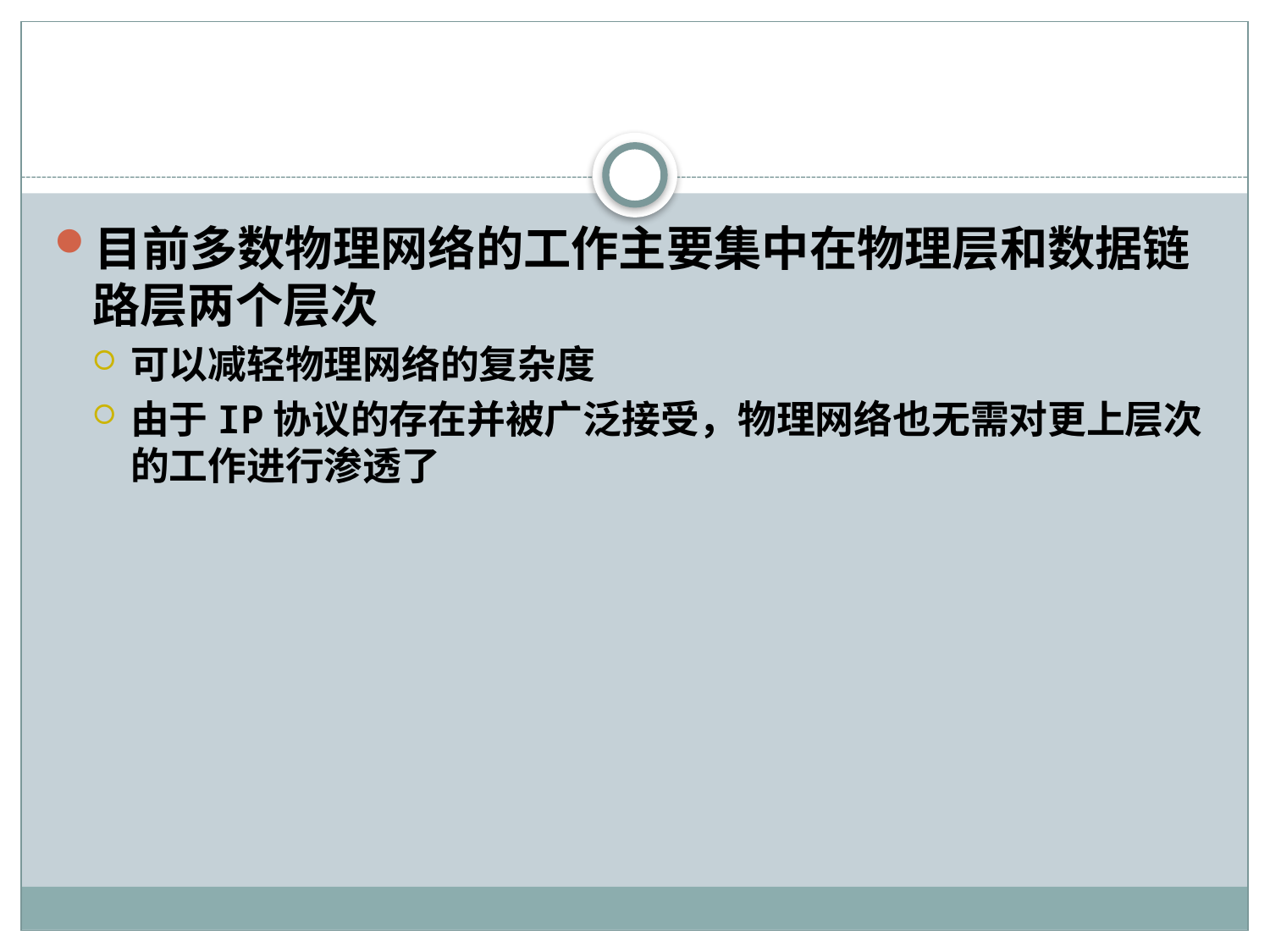

#
目前多数物理网络的工作主要集中在物理层和数据链路层两个层次
可以减轻物理网络的复杂度
由于IP协议的存在并被广泛接受，物理网络也无需对更上层次的工作进行渗透了